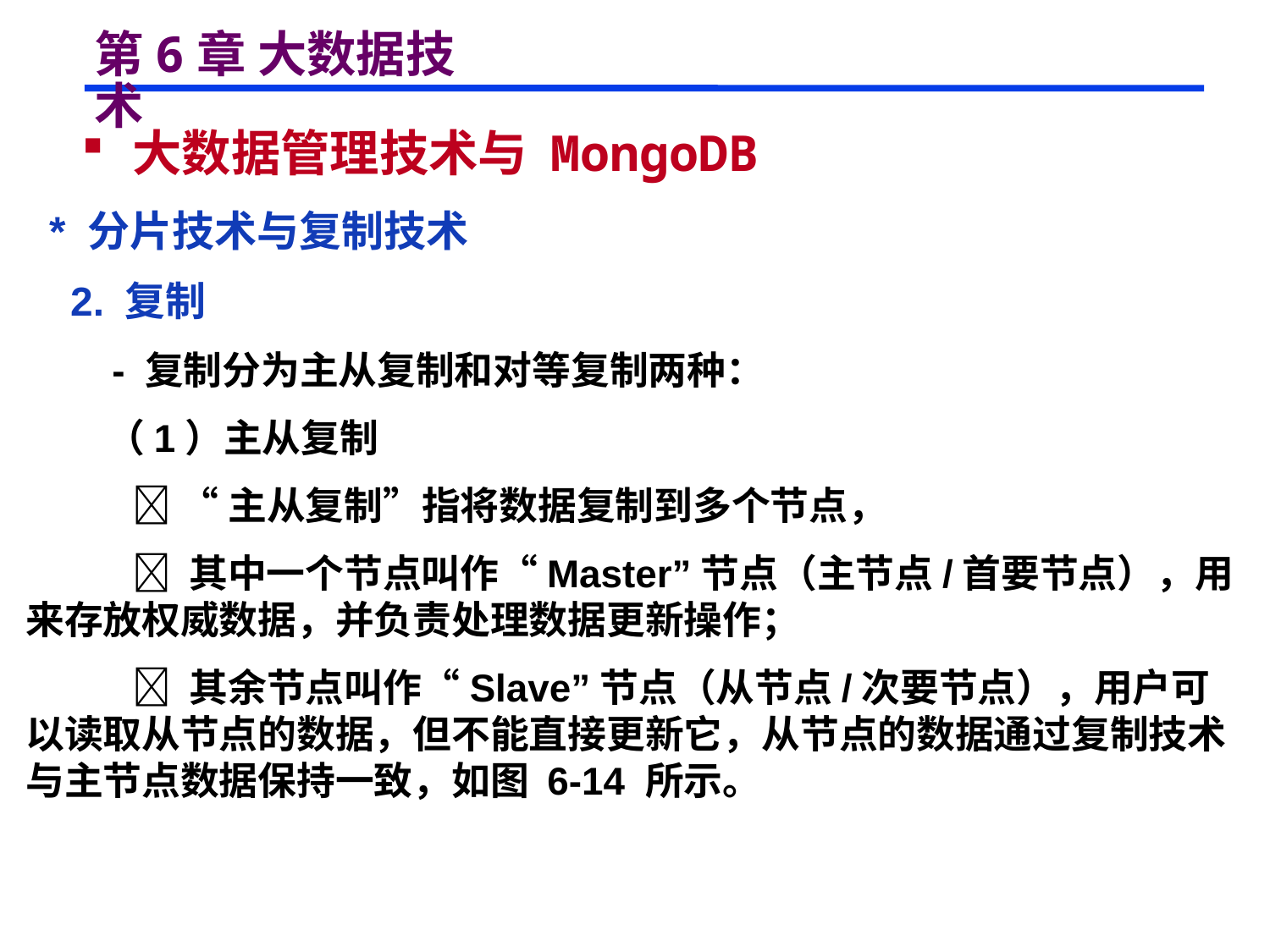

# 第6章 大数据技术
 大数据管理技术与 MongoDB
  * 分片技术与复制技术
    2. 复制
        - 复制分为主从复制和对等复制两种：
        （1）主从复制
            • “主从复制”指将数据复制到多个节点，
            • 其中一个节点叫作“Master”节点（主节点/首要节点），用来存放权威数据，并负责处理数据更新操作；
            • 其余节点叫作“Slave”节点（从节点/次要节点），用户可以读取从节点的数据，但不能直接更新它，从节点的数据通过复制技术与主节点数据保持一致，如图 6-14 所示。